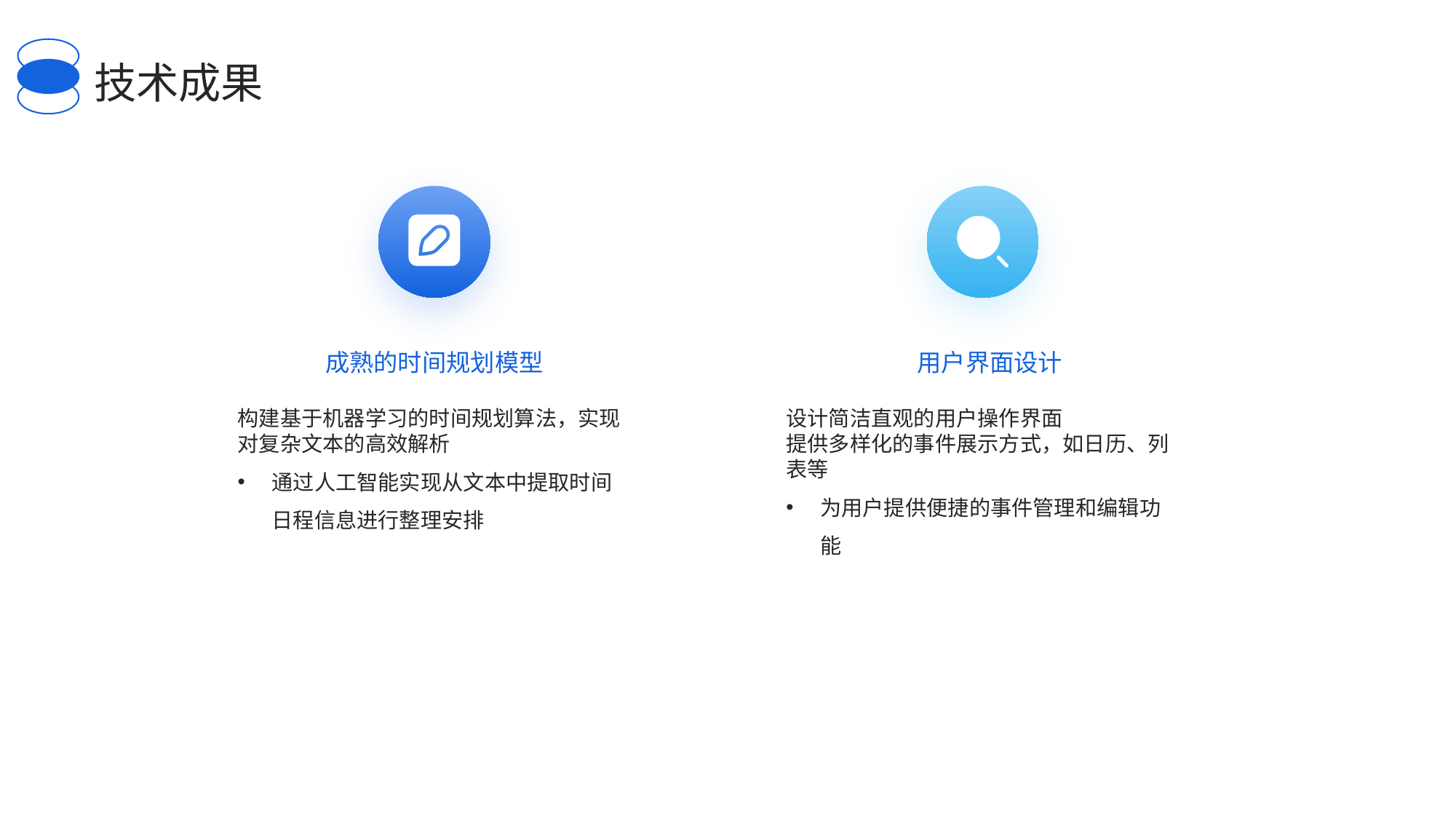

技术成果

成熟的时间规划模型
                       用户界面设计
构建基于机器学习的时间规划算法，实现对复杂文本的高效解析
通过人工智能实现从文本中提取时间日程信息进行整理安排
设计简洁直观的用户操作界面
提供多样化的事件展示方式，如日历、列表等
为用户提供便捷的事件管理和编辑功能